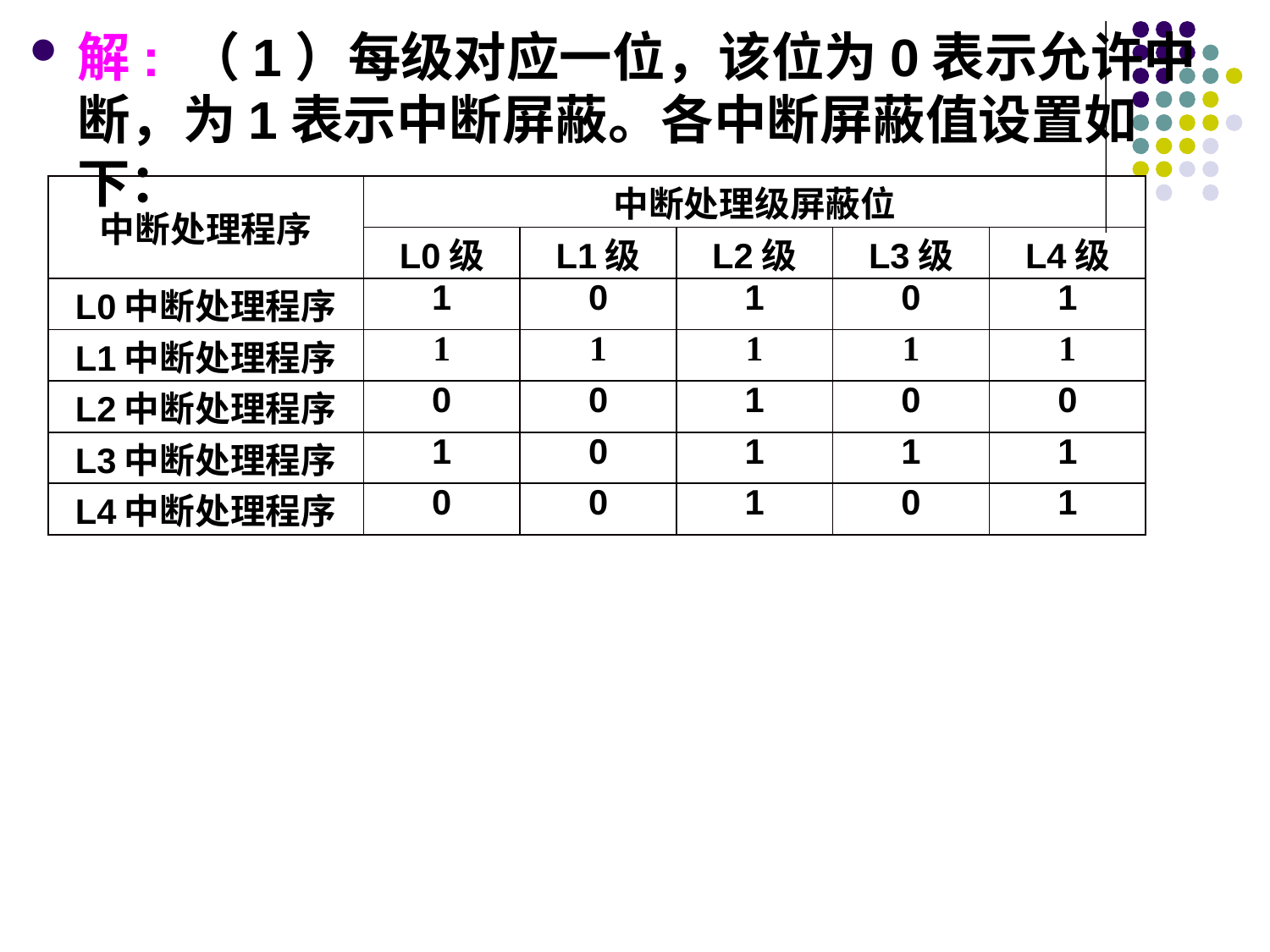

解: （1）每级对应一位，该位为0表示允许中断，为1表示中断屏蔽。各中断屏蔽值设置如下：
| 中断处理程序 | 中断处理级屏蔽位 |  |  |  |  |
| --- | --- | --- | --- | --- | --- |
|  | L0级 | L1级 | L2级 | L3级 | L4级 |
| L0中断处理程序 | 1 | 0 | 1 | 0 | 1 |
| L1中断处理程序 | 1 | 1 | 1 | 1 | 1 |
| L2中断处理程序 | 0 | 0 | 1 | 0 | 0 |
| L3中断处理程序 | 1 | 0 | 1 | 1 | 1 |
| L4中断处理程序 | 0 | 0 | 1 | 0 | 1 |